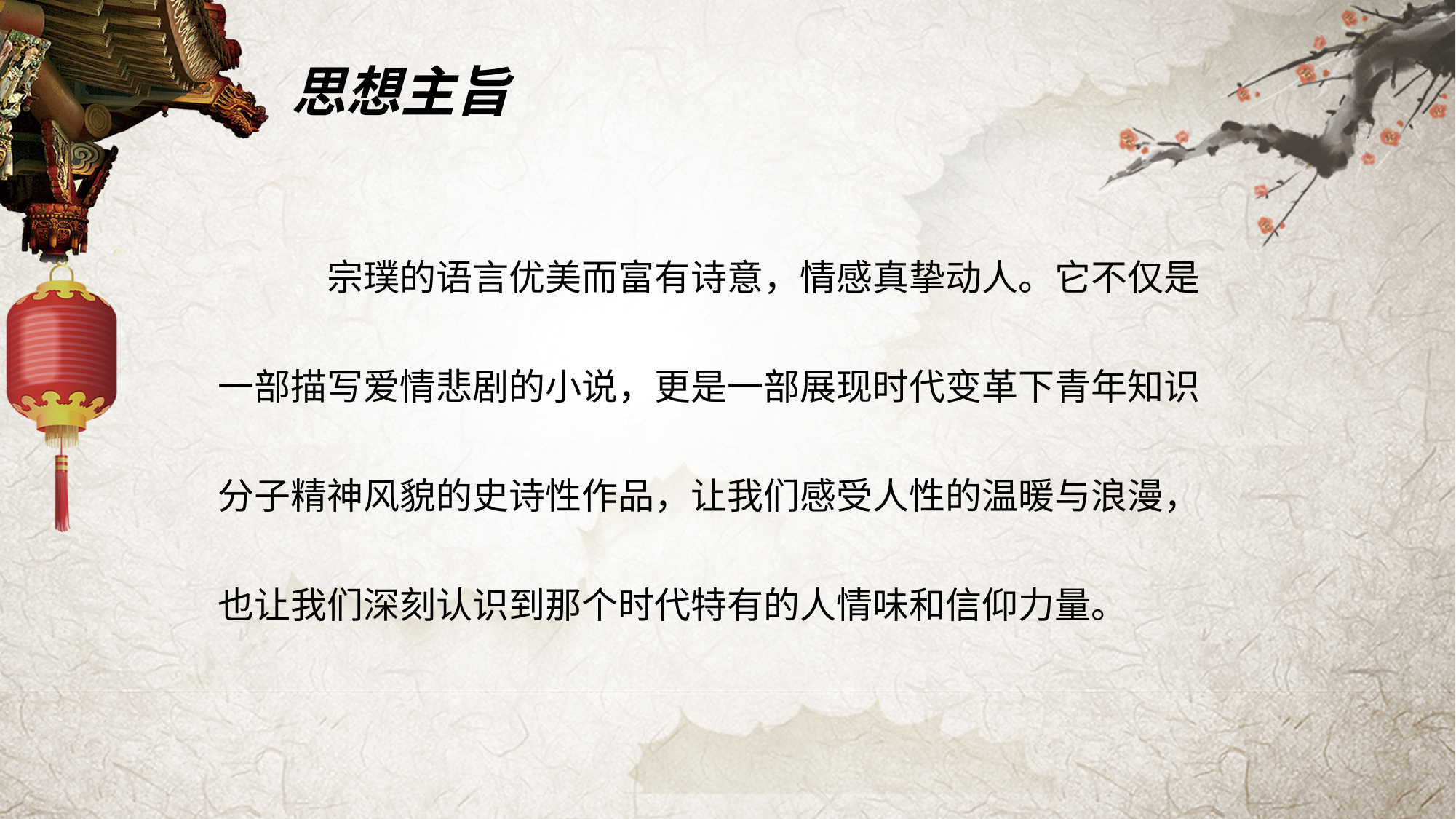

思想主旨
	宗璞的语言优美而富有诗意，情感真挚动人。它不仅是一部描写爱情悲剧的小说，更是一部展现时代变革下青年知识分子精神风貌的史诗性作品，让我们感受人性的温暖与浪漫，也让我们深刻认识到那个时代特有的人情味和信仰力量。